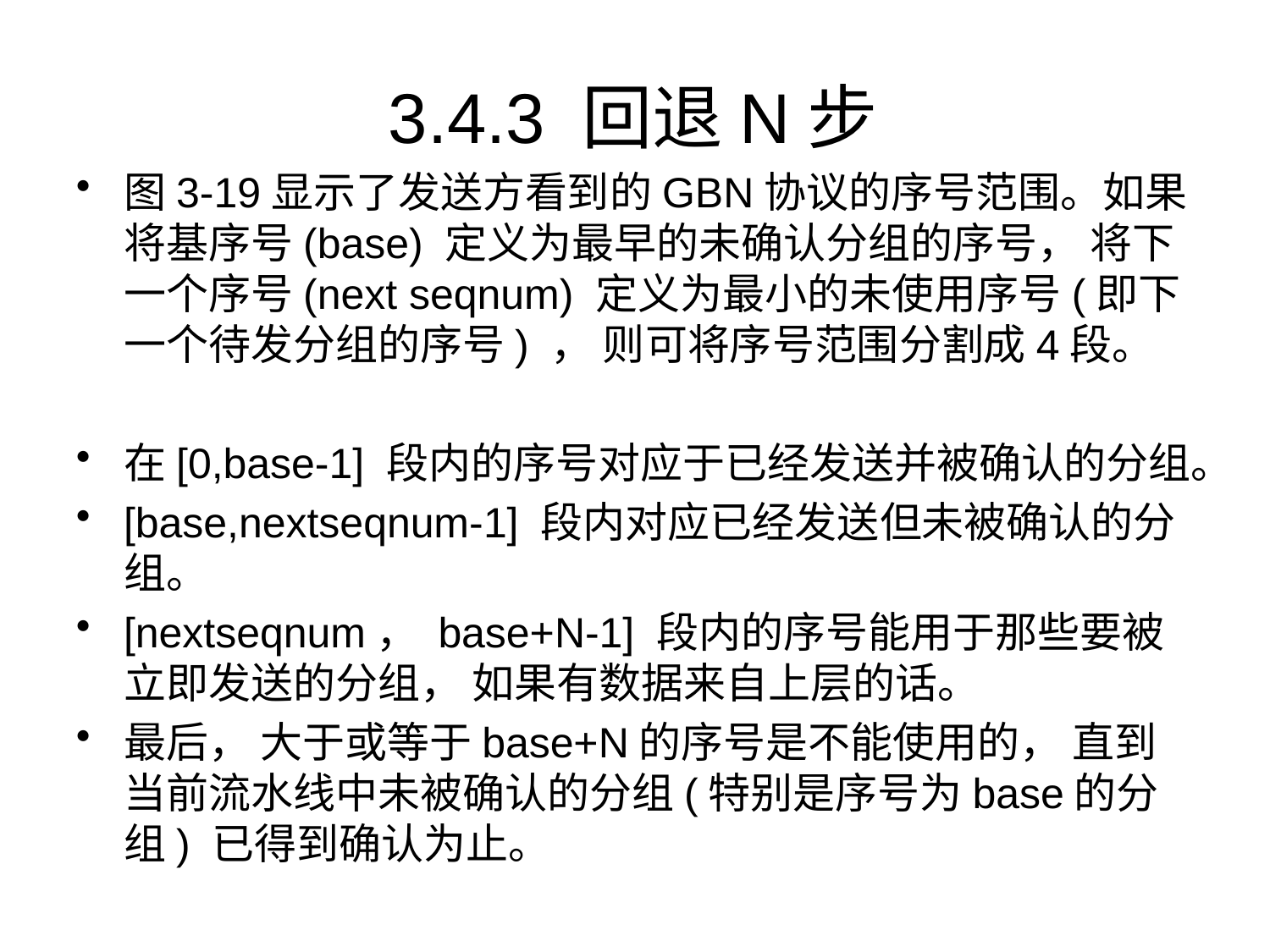

# 3.4.3 回退N步
图3-19显示了发送方看到的GBN协议的序号范围。如果将基序号(base) 定义为最早的未确认分组的序号， 将下一个序号(next seqnum) 定义为最小的未使用序号(即下一个待发分组的序号) ， 则可将序号范围分割成4段。

在[0,base-1] 段内的序号对应于已经发送并被确认的分组。
[base,nextseqnum-1] 段内对应已经发送但未被确认的分组。
[nextseqnum， base+N-1] 段内的序号能用于那些要被立即发送的分组， 如果有数据来自上层的话。
最后， 大于或等于base+N的序号是不能使用的， 直到当前流水线中未被确认的分组(特别是序号为base的分组) 已得到确认为止。